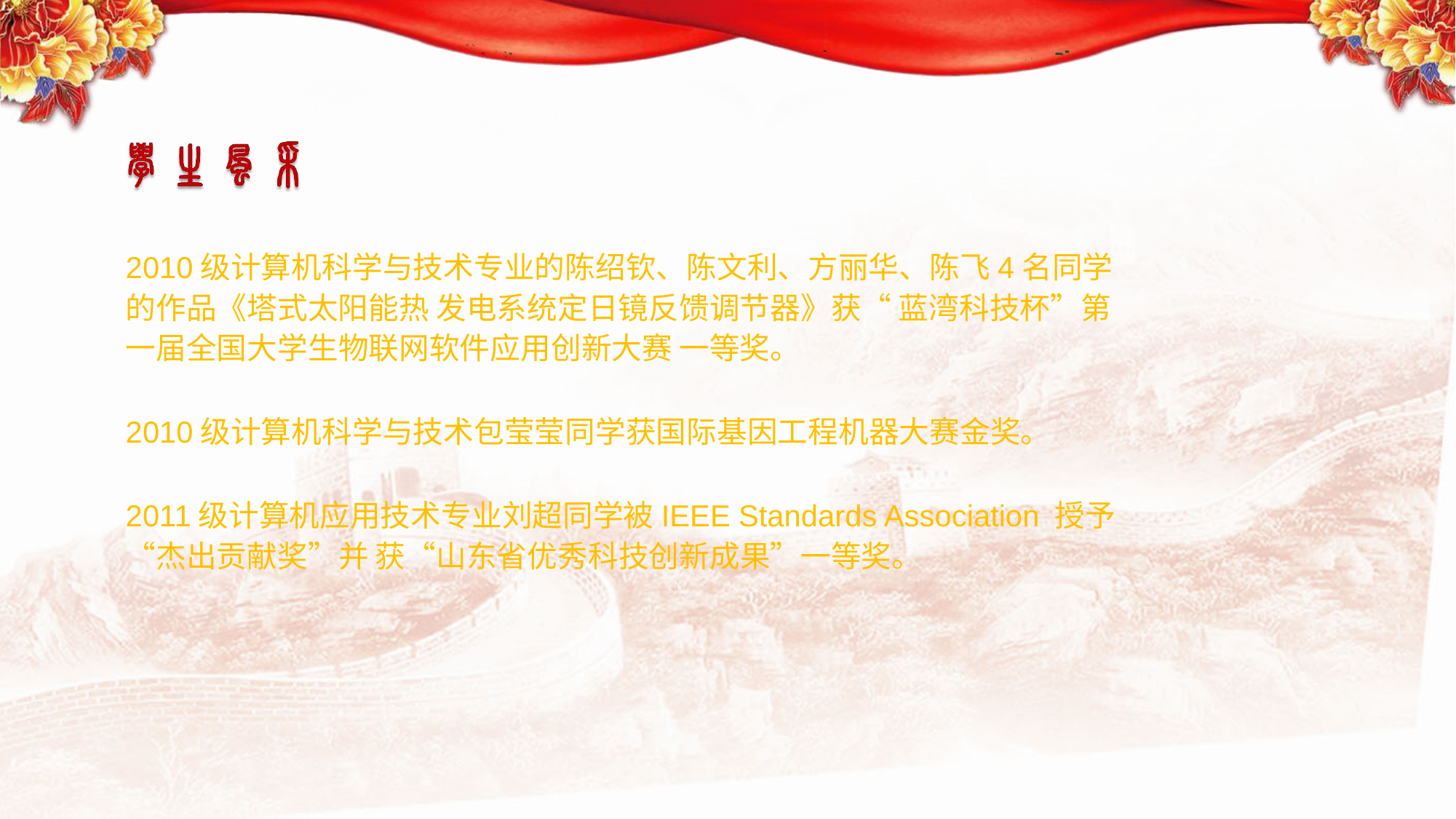

2010级计算机科学与技术专业的陈绍钦、陈文利、方丽华、陈飞4名同学的作品《塔式太阳能热 发电系统定日镜反馈调节器》获“ 蓝湾科技杯”第一届全国大学生物联网软件应用创新大赛 一等奖。

2010级计算机科学与技术包莹莹同学获国际基因工程机器大赛金奖。

2011级计算机应用技术专业刘超同学被IEEE Standards Association 授予“杰出贡献奖”并 获“山东省优秀科技创新成果”一等奖。